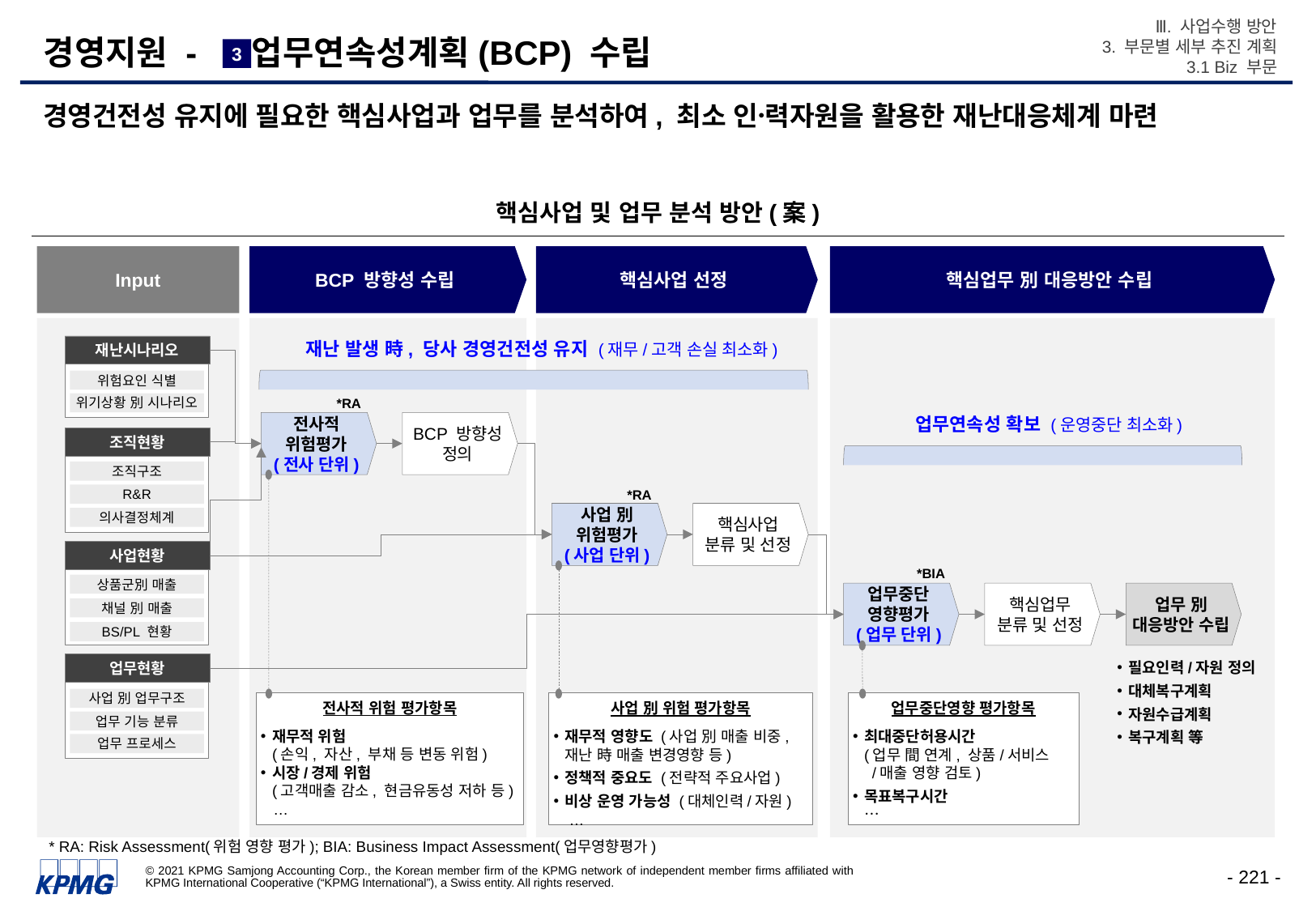

Ⅲ. 사업수행 방안
3. 부문별 세부 추진 계획
3.1 Biz 부문
# 경영지원 -     업무연속성계획(BCP) 수립
3
경영건전성 유지에 필요한 핵심사업과 업무를 분석하여, 최소 인력〮자원을 활용한 재난대응체계 마련
핵심사업 및 업무 분석 방안(案)
Input
BCP 방향성 수립

핵심사업 선정

핵심업무 別 대응방안 수립

재난 발생 時, 당사 경영건전성 유지 (재무/고객 손실 최소화)
재난시나리오

위험요인 식별
위기상황 別 시나리오
*RA

업무연속성 확보 (운영중단 최소화)
전사적
위험평가
(전사 단위)
BCP 방향성 정의
사업 別
위험평가
(사업 단위)
핵심사업
분류 및 선정
업무중단
영향평가
(업무 단위)
핵심업무
분류 및 선정
업무 別
대응방안 수립
조직현황

조직구조
R&R
의사결정체계
*RA
사업현황

상품군別 매출
채널 別 매출
BS/PL 현황
*BIA
필요인력/자원 정의
대체복구계획
자원수급계획
복구계획 等
업무현황

사업 別 업무구조
업무 기능 분류
업무 프로세스
전사적 위험 평가항목
재무적 위험
(손익, 자산, 부채 등 변동 위험)
시장/경제 위험
(고객매출 감소, 현금유동성 저하 등)
   …

사업 別 위험 평가항목
재무적 영향도 (사업 別 매출 비중,
재난 時 매출 변경영향 등)
정책적 중요도 (전략적 주요사업)
비상 운영 가능성 (대체인력/자원)
 …

업무중단영향 평가항목
최대중단허용시간
(업무 間 연계, 상품/서비스
 /매출 영향 검토)
목표복구시간
…

* RA: Risk Assessment(위험 영향 평가); BIA: Business Impact Assessment(업무영향평가)